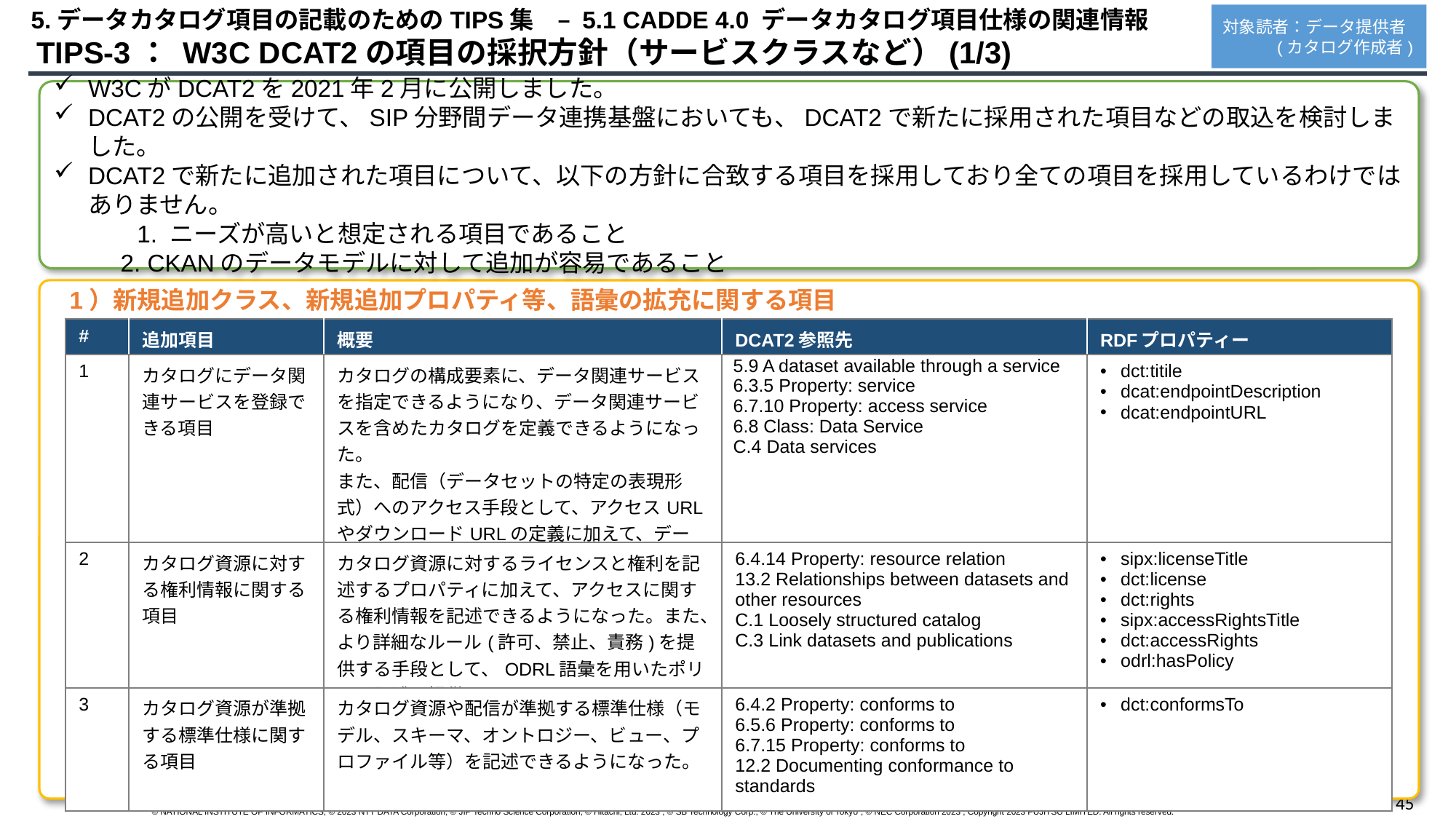

5.データカタログ項目の記載のためのTIPS集　– 5.1 CADDE 4.0 データカタログ項目仕様の関連情報
対象読者：データ提供者
           (カタログ作成者)
 TIPS-3： W3C DCAT2の項目の採択方針（サービスクラスなど）(1/3)
W3CがDCAT2を2021年2月に公開しました。
DCAT2の公開を受けて、SIP分野間データ連携基盤においても、DCAT2で新たに採用された項目などの取込を検討しました。
DCAT2で新たに追加された項目について、以下の方針に合致する項目を採用しており全ての項目を採用しているわけではありません。
　1. ニーズが高いと想定される項目であること
  2. CKANのデータモデルに対して追加が容易であること
1）新規追加クラス、新規追加プロパティ等、語彙の拡充に関する項目

| # | 追加項目 | 概要 | DCAT2参照先 | RDFプロパティー |
| --- | --- | --- | --- | --- |
| 1 | カタログにデータ関連サービスを登録できる項目 | カタログの構成要素に、データ関連サービスを指定できるようになり、データ関連サービスを含めたカタログを定義できるようになった。 また、配信（データセットの特定の表現形式）へのアクセス手段として、アクセスURLやダウンロードURLの定義に加えて、データ関連サービスを指定できるようになった。 | 5.9 A dataset available through a service 6.3.5 Property: service 6.7.10 Property: access service 6.8 Class: Data Service C.4 Data services | dct:titile dcat:endpointDescription dcat:endpointURL |
| 2 | カタログ資源に対する権利情報に関する項目 | カタログ資源に対するライセンスと権利を記述するプロパティに加えて、アクセスに関する権利情報を記述できるようになった。また、より詳細なルール(許可、禁⽌、責務)を提供する手段として、ODRL語彙を用いたポリシー記述を提供できるようになった。 | 6.4.14 Property: resource relation 13.2 Relationships between datasets and other resources C.1 Loosely structured catalog C.3 Link datasets and publications | sipx:licenseTitle dct:license dct:rights sipx:accessRightsTitle dct:accessRights odrl:hasPolicy |
| 3 | カタログ資源が準拠する標準仕様に関する項目 | カタログ資源や配信が準拠する標準仕様（モデル、スキーマ、オントロジー、ビュー、プロファイル等）を記述できるようになった。 | 6.4.2 Property: conforms to 6.5.6 Property: conforms to 6.7.15 Property: conforms to 12.2 Documenting conformance to standards | dct:conformsTo |